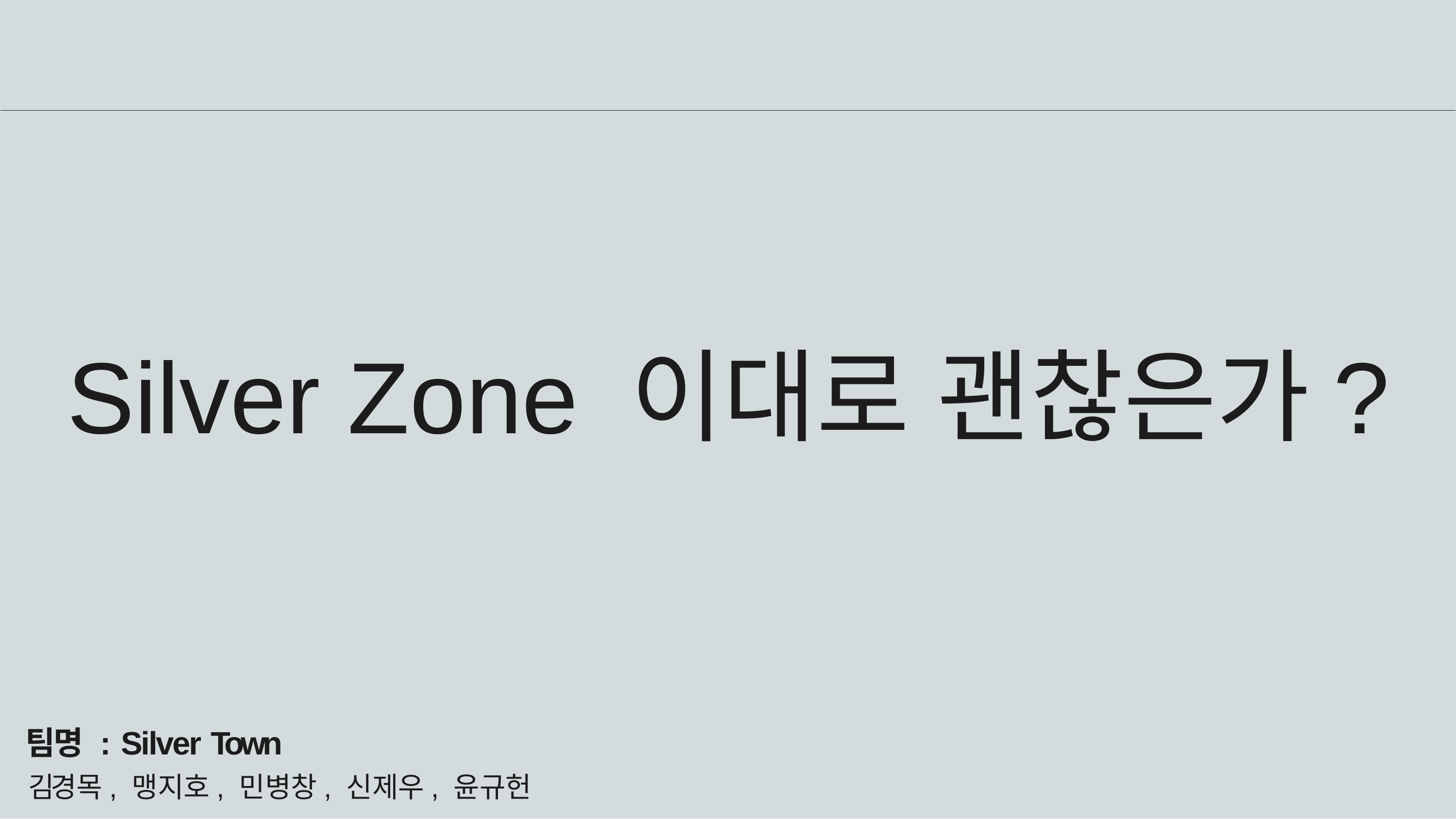

# Silver Zone 이대로 괜찮은가?
팀명 : Silver Town
김경목, 맹지호, 민병창, 신제우, 윤규헌